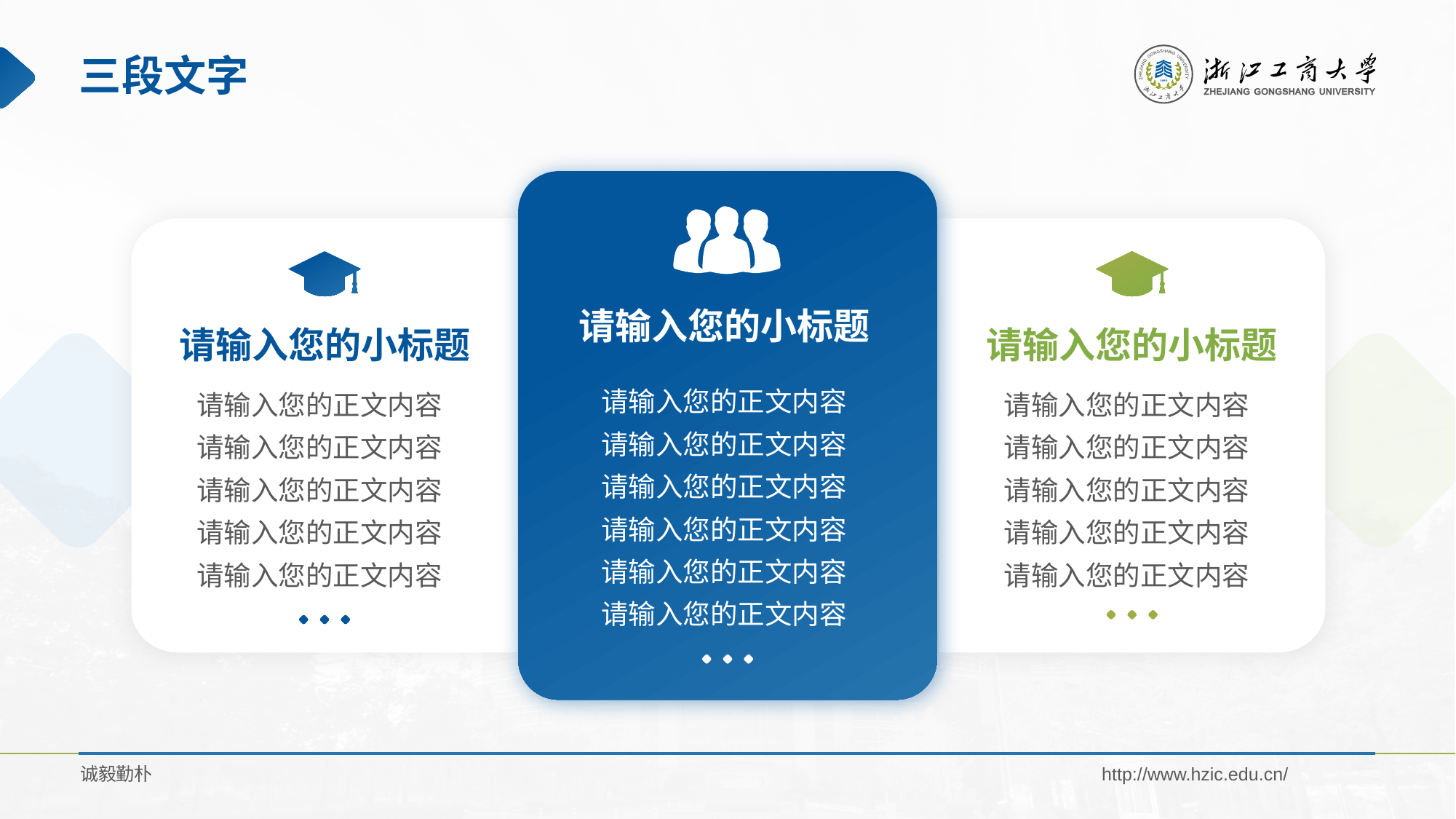

# 三段文字

请输入您的小标题
请输入您的小标题
请输入您的小标题

请输入您的正文内容
请输入您的正文内容
请输入您的正文内容
请输入您的正文内容
请输入您的正文内容
请输入您的正文内容
请输入您的正文内容
请输入您的正文内容
请输入您的正文内容
请输入您的正文内容
请输入您的正文内容
请输入您的正文内容
请输入您的正文内容
请输入您的正文内容
请输入您的正文内容
请输入您的正文内容